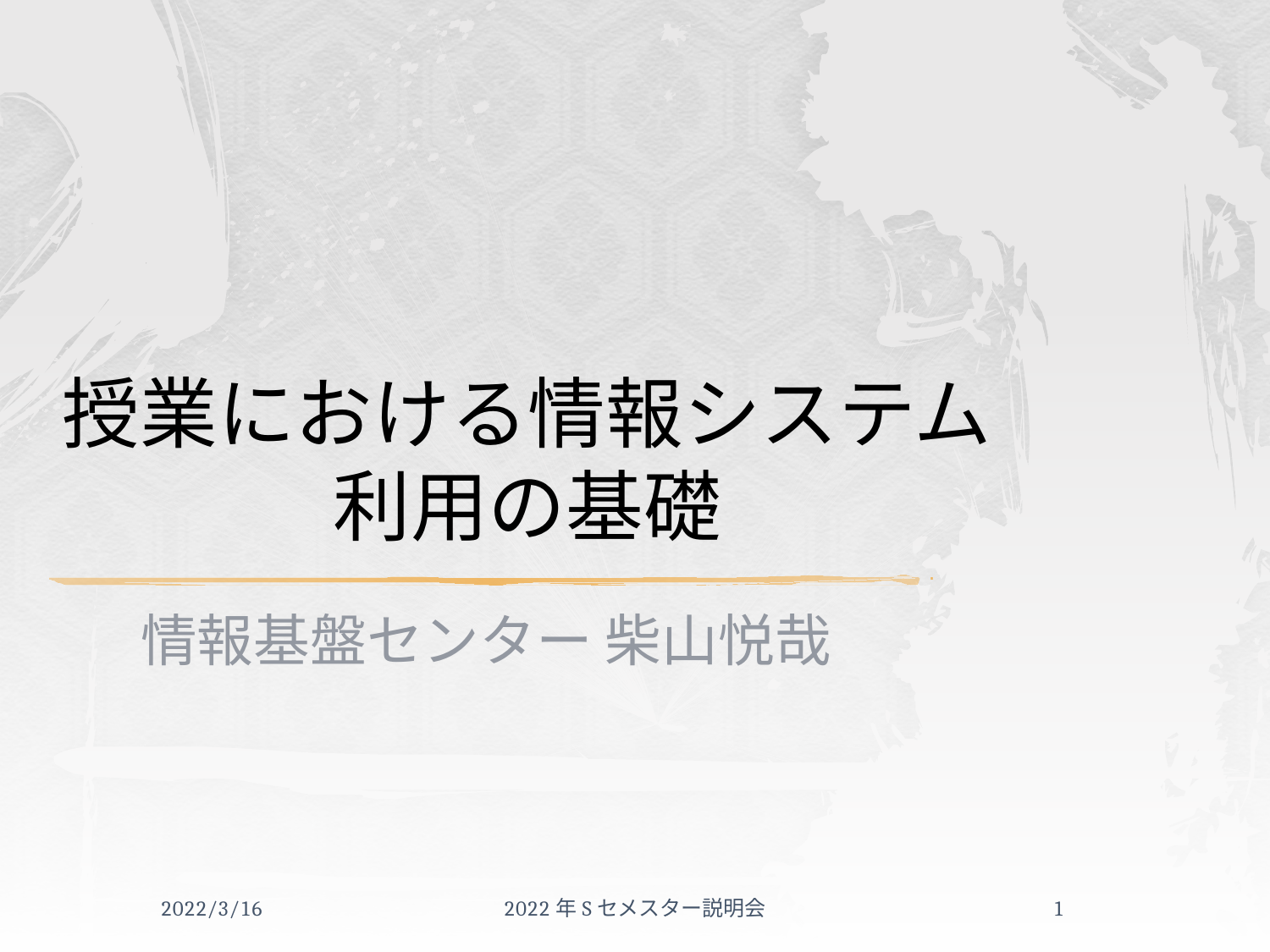

# 授業における情報システム利用の基礎
情報基盤センター 柴山悦哉
2022/3/16
2022年Sセメスター説明会
1